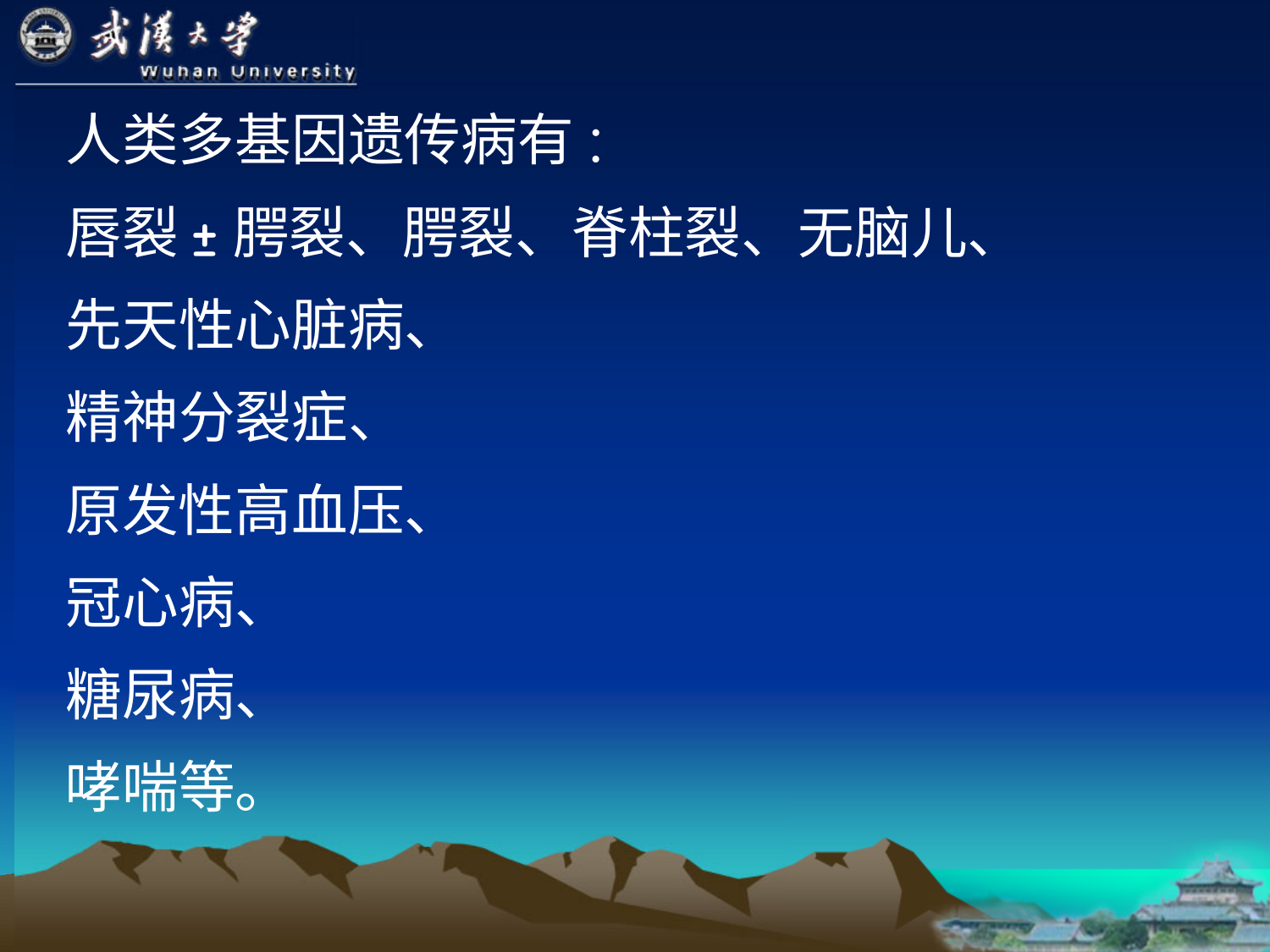

人类多基因遗传病有:
唇裂±腭裂、腭裂、脊柱裂、无脑儿、
先天性心脏病、
精神分裂症、
原发性高血压、
冠心病、
糖尿病、
哮喘等。